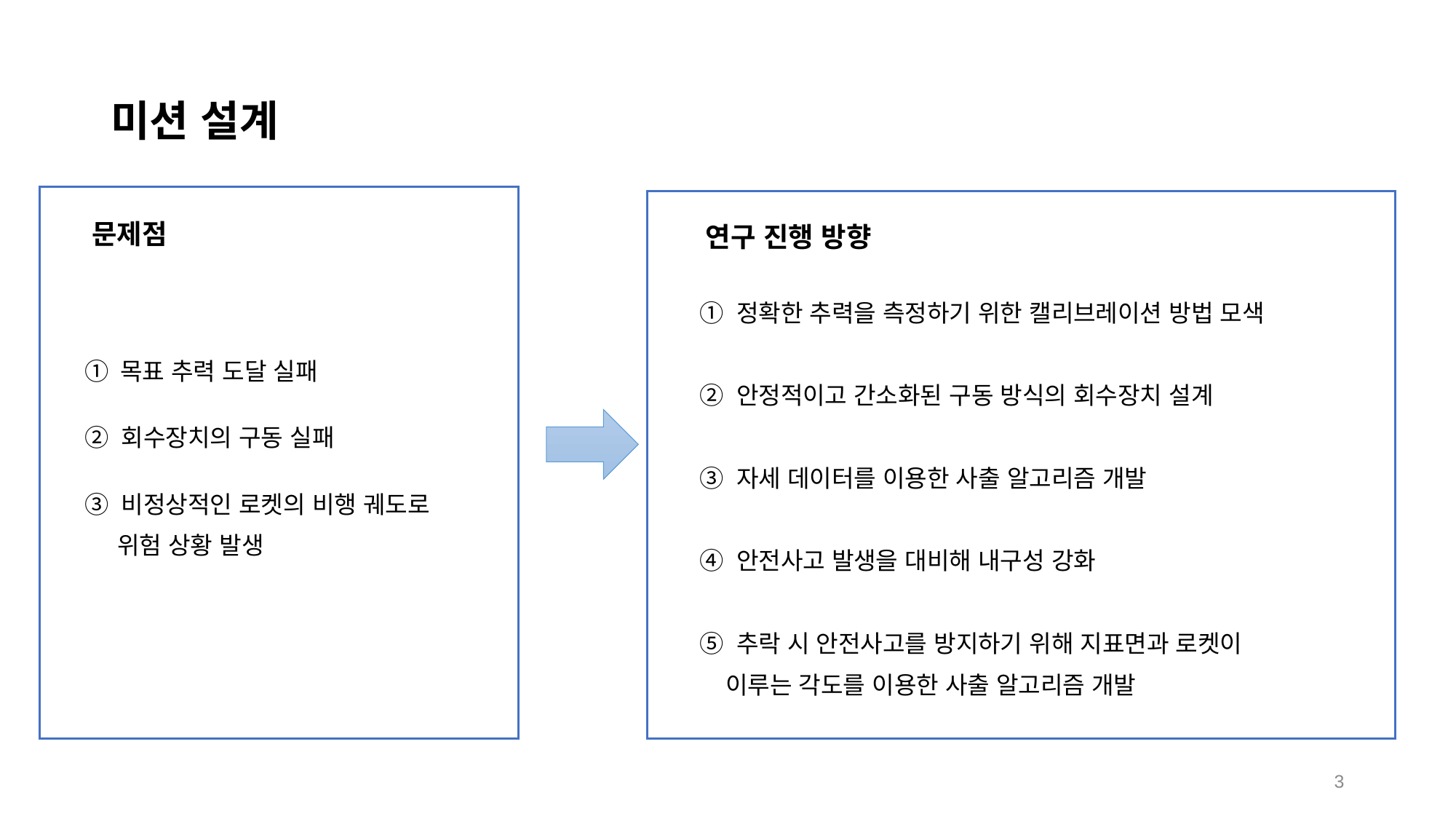

# 미션 설계

문제점
연구 진행 방향

① 목표 추력 도달 실패

② 회수장치의 구동 실패

③ 비정상적인 로켓의 비행 궤도로
    위험 상황 발생

① 정확한 추력을 측정하기 위한 캘리브레이션 방법 모색

② 안정적이고 간소화된 구동 방식의 회수장치 설계

③ 자세 데이터를 이용한 사출 알고리즘 개발

④ 안전사고 발생을 대비해 내구성 강화

⑤ 추락 시 안전사고를 방지하기 위해 지표면과 로켓이
   이루는 각도를 이용한 사출 알고리즘 개발

3